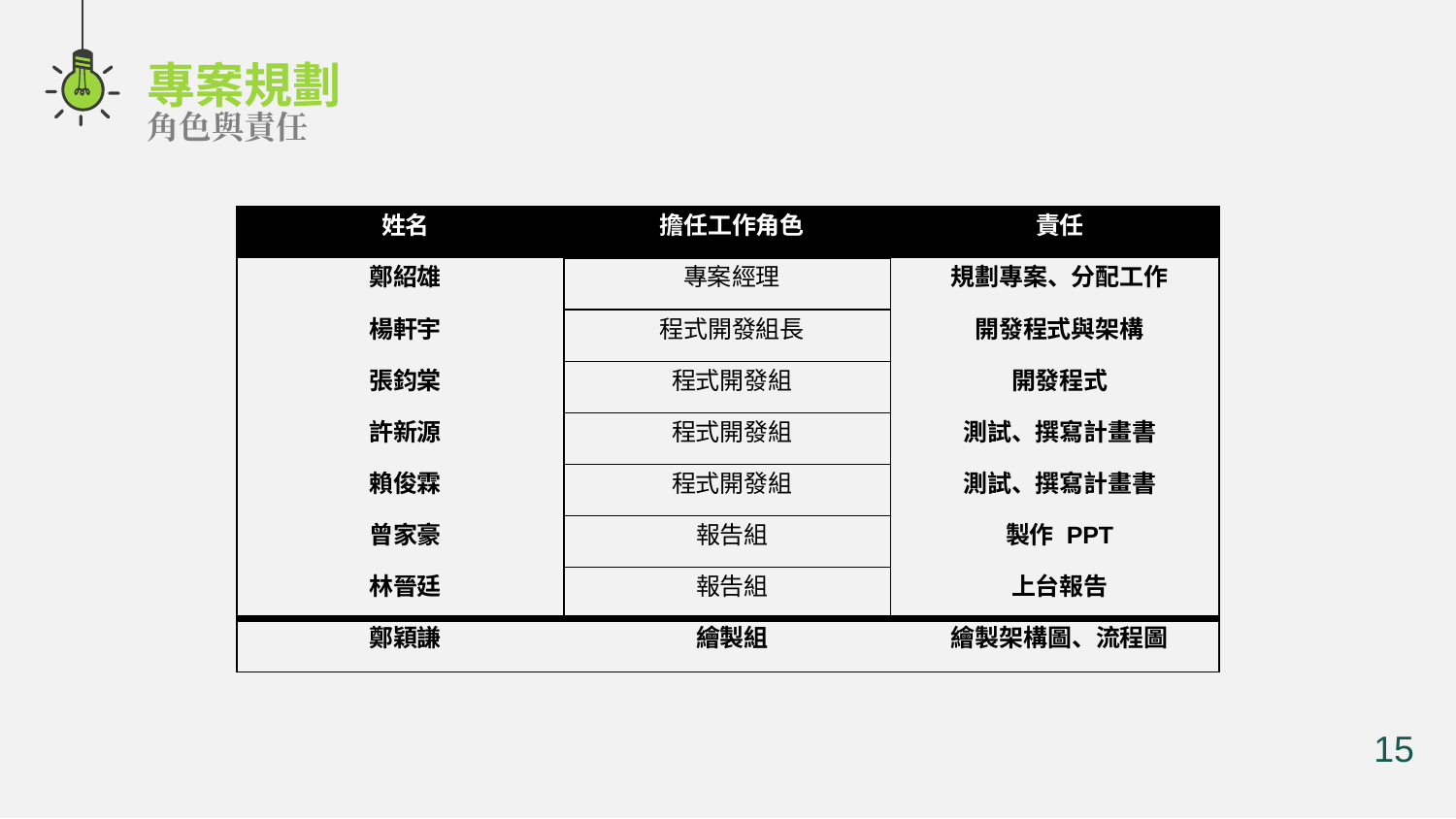

專案規劃
角色與責任
| 姓名 | 擔任工作角色 | 責任 |
| --- | --- | --- |
| 鄭紹雄 | 專案經理 | 規劃專案、分配工作 |
| 楊軒宇 | 程式開發組長 | 開發程式與架構 |
| 張鈞棠 | 程式開發組 | 開發程式 |
| 許新源 | 程式開發組 | 測試、撰寫計畫書 |
| 賴俊霖 | 程式開發組 | 測試、撰寫計畫書 |
| 曾家豪 | 報告組 | 製作 PPT |
| 林晉廷 | 報告組 | 上台報告 |
| 鄭穎謙 | 繪製組 | 繪製架構圖、流程圖 |
15